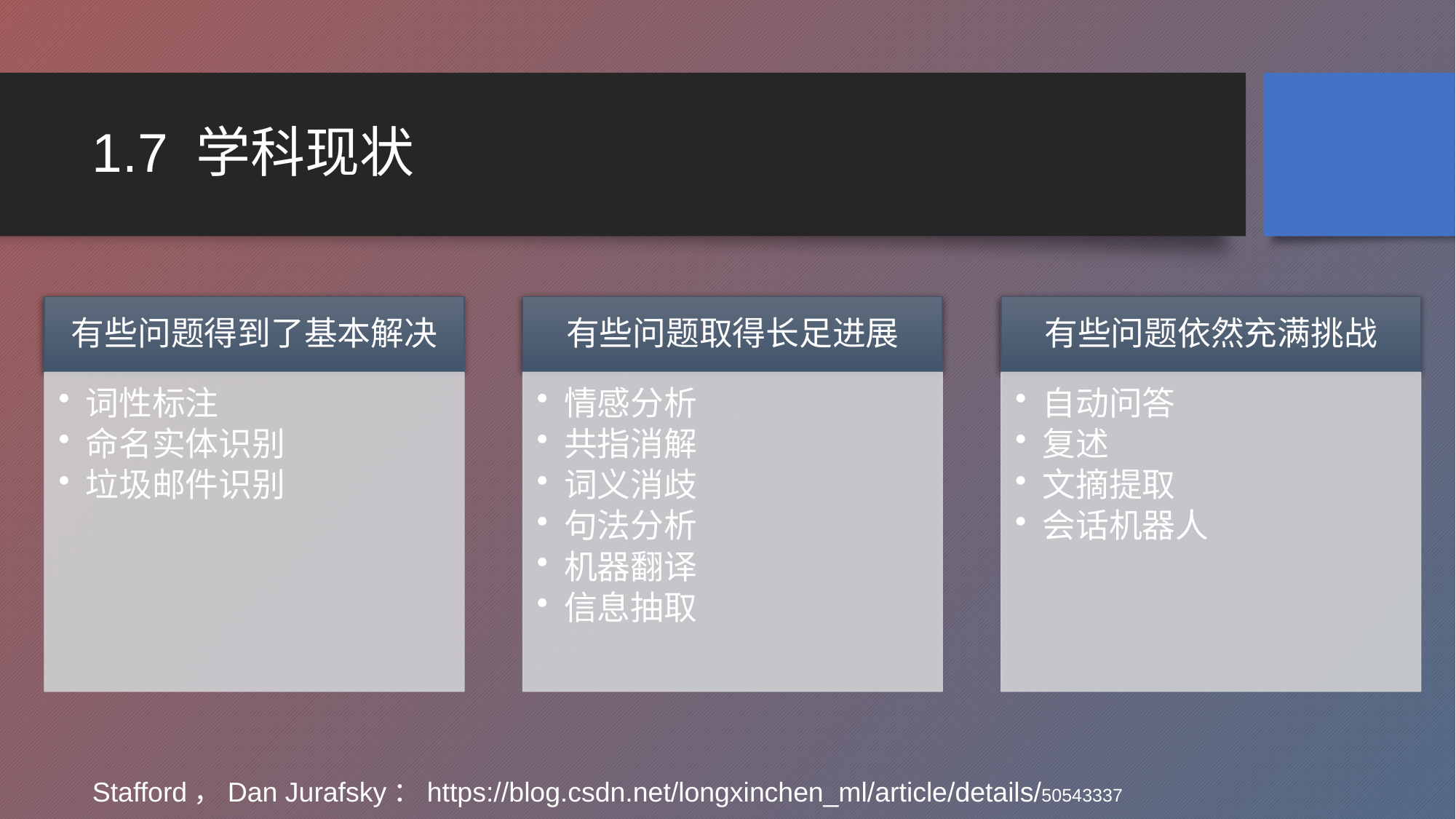

# 1.7 学科现状
有些问题得到了基本解决
词性标注
命名实体识别
垃圾邮件识别
有些问题取得长足进展
情感分析
共指消解
词义消歧
句法分析
机器翻译
信息抽取
有些问题依然充满挑战
自动问答
复述
文摘提取
会话机器人
Stafford，Dan Jurafsky：https://blog.csdn.net/longxinchen_ml/article/details/50543337